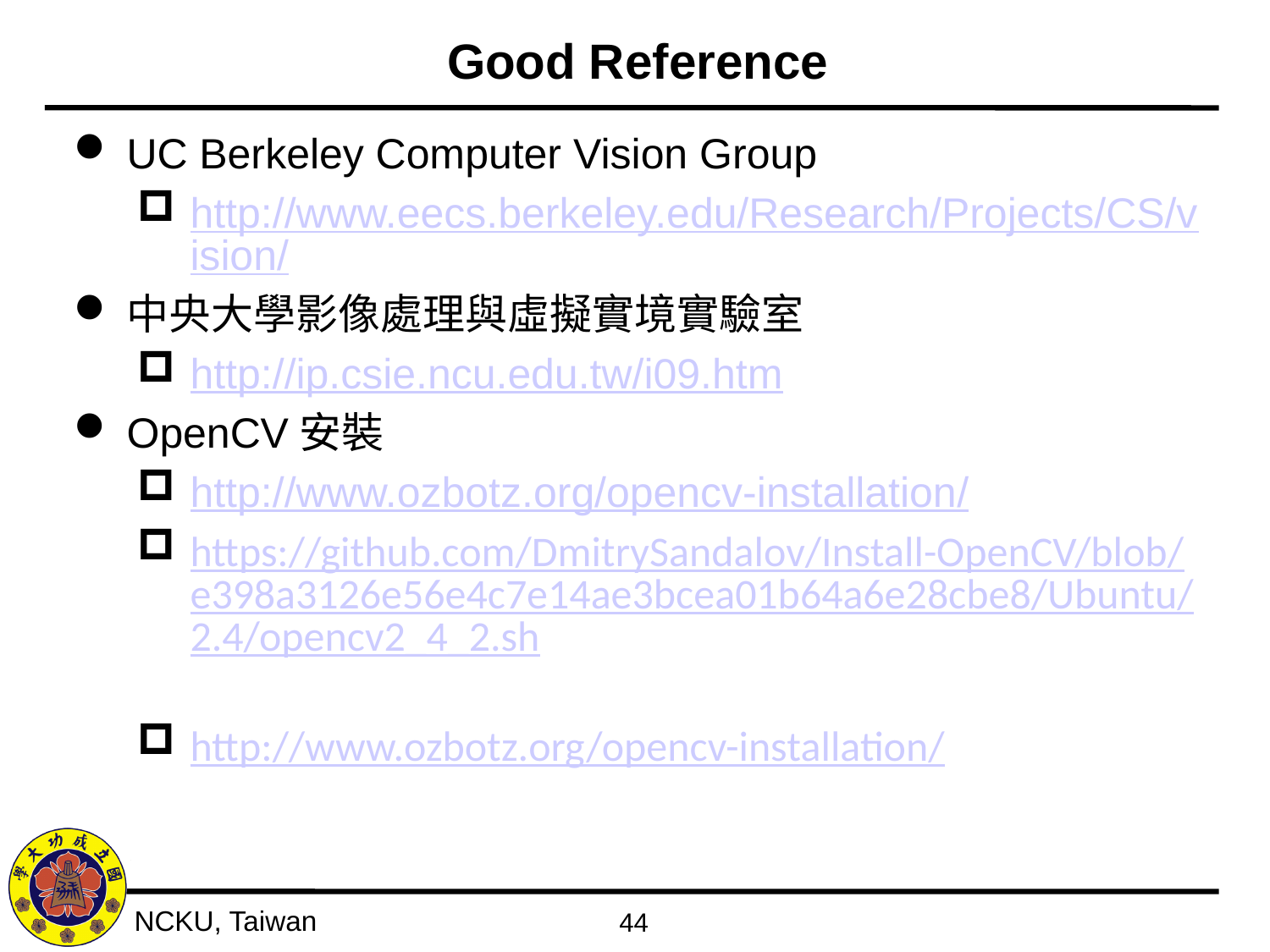

# Good Reference
UC Berkeley Computer Vision Group
http://www.eecs.berkeley.edu/Research/Projects/CS/vision/
中央大學影像處理與虛擬實境實驗室
http://ip.csie.ncu.edu.tw/i09.htm
OpenCV安裝
http://www.ozbotz.org/opencv-installation/
https://github.com/DmitrySandalov/Install-OpenCV/blob/e398a3126e56e4c7e14ae3bcea01b64a6e28cbe8/Ubuntu/2.4/opencv2_4_2.sh
http://www.ozbotz.org/opencv-installation/

44